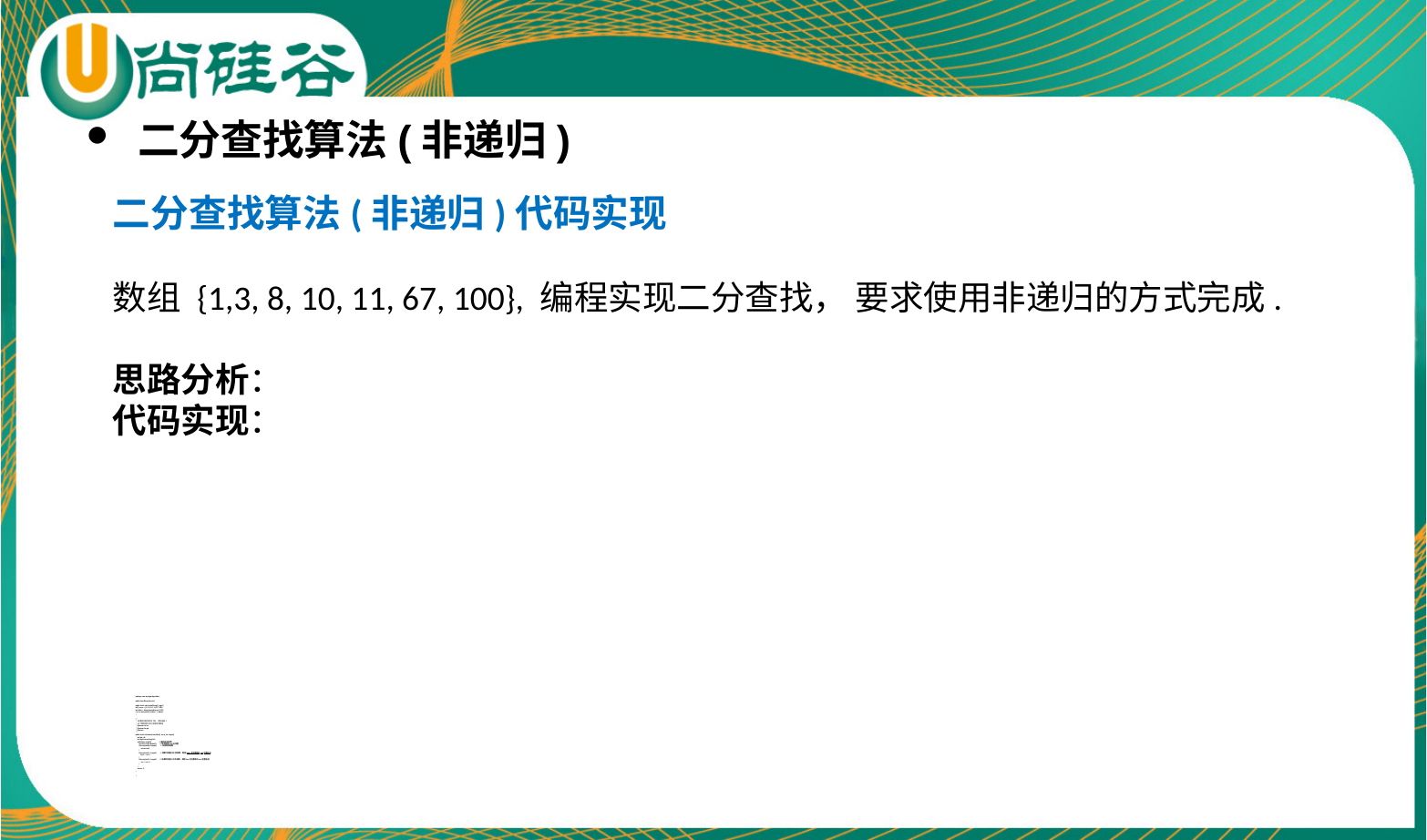

二分查找算法(非递归)
二分查找算法(非递归)代码实现

数组 {1,3, 8, 10, 11, 67, 100}, 编程实现二分查找， 要求使用非递归的方式完成.

思路分析：
代码实现：

package com.atguigu.algorithm;

public class BinarySearch {

public static void main(String[] args) {
int[] array = {1,3, 8, 10, 11, 67, 100};
int index = binarySearch(array, 1200);
System.out.println("index=" + index);
}

/**
 * 如果找到返回对应下标，否则返回-1
 * 这个案例是针对升序排序的数组
 * @param array
 * @param target
 * @return
 */
public static int binarySearch(int[] array, int target){
    int low =0;
    int hight=array.length-1;
    while(low<=hight){                 //遍历还没结束
        int mid = (low+hight)/2;       //取中间值mid点位置
        if(array[mid]==target){        //寻找到目标数
            return mid;
        }
        if(array[mid] > target){        //如果中间值大于目标数，则将highr点位置移动mid位置左边
           hight = mid-1;
        }
        if(array[mid] < target){       //如果中间值小于目标数，则将low点位置移动mid位置右边
            low = mid+1;
        }
    }
    return -1;
}

}